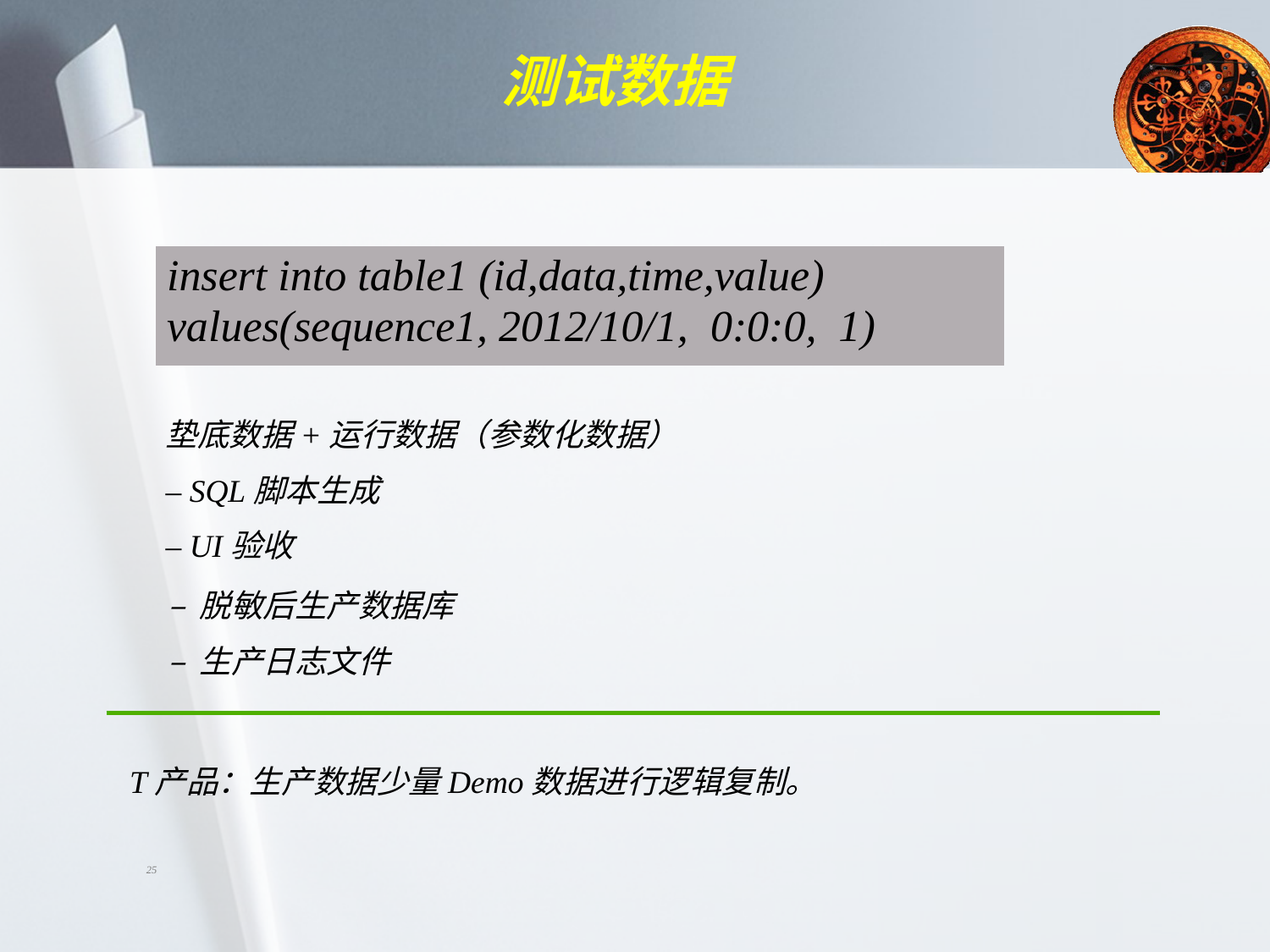

测试数据

insert into table1 (id,data,time,value)
values(sequence1, 2012/10/1,  0:0:0,  1)
垫底数据+运行数据（参数化数据）

– SQL脚本生成

– UI验收
– 脱敏后生产数据库

– 生产日志文件

T产品：生产数据少量Demo数据进行逻辑复制。
25